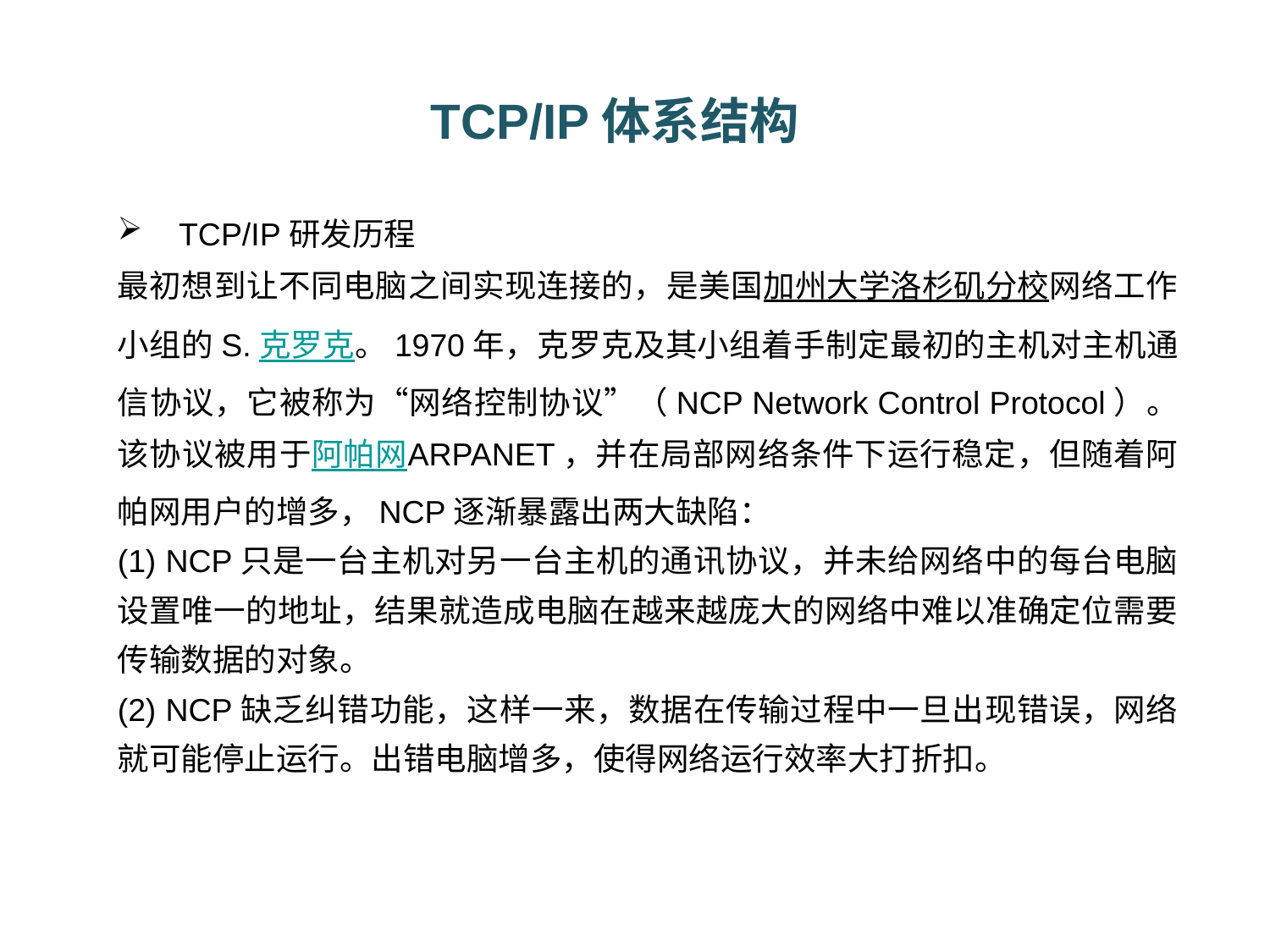

TCP/IP体系结构
TCP/IP研发历程
最初想到让不同电脑之间实现连接的，是美国加州大学洛杉矶分校网络工作小组的S.克罗克。1970年，克罗克及其小组着手制定最初的主机对主机通信协议，它被称为“网络控制协议”（NCP Network Control Protocol）。该协议被用于阿帕网ARPANET，并在局部网络条件下运行稳定，但随着阿帕网用户的增多，NCP逐渐暴露出两大缺陷：
(1) NCP只是一台主机对另一台主机的通讯协议，并未给网络中的每台电脑设置唯一的地址，结果就造成电脑在越来越庞大的网络中难以准确定位需要传输数据的对象。
(2) NCP缺乏纠错功能，这样一来，数据在传输过程中一旦出现错误，网络就可能停止运行。出错电脑增多，使得网络运行效率大打折扣。